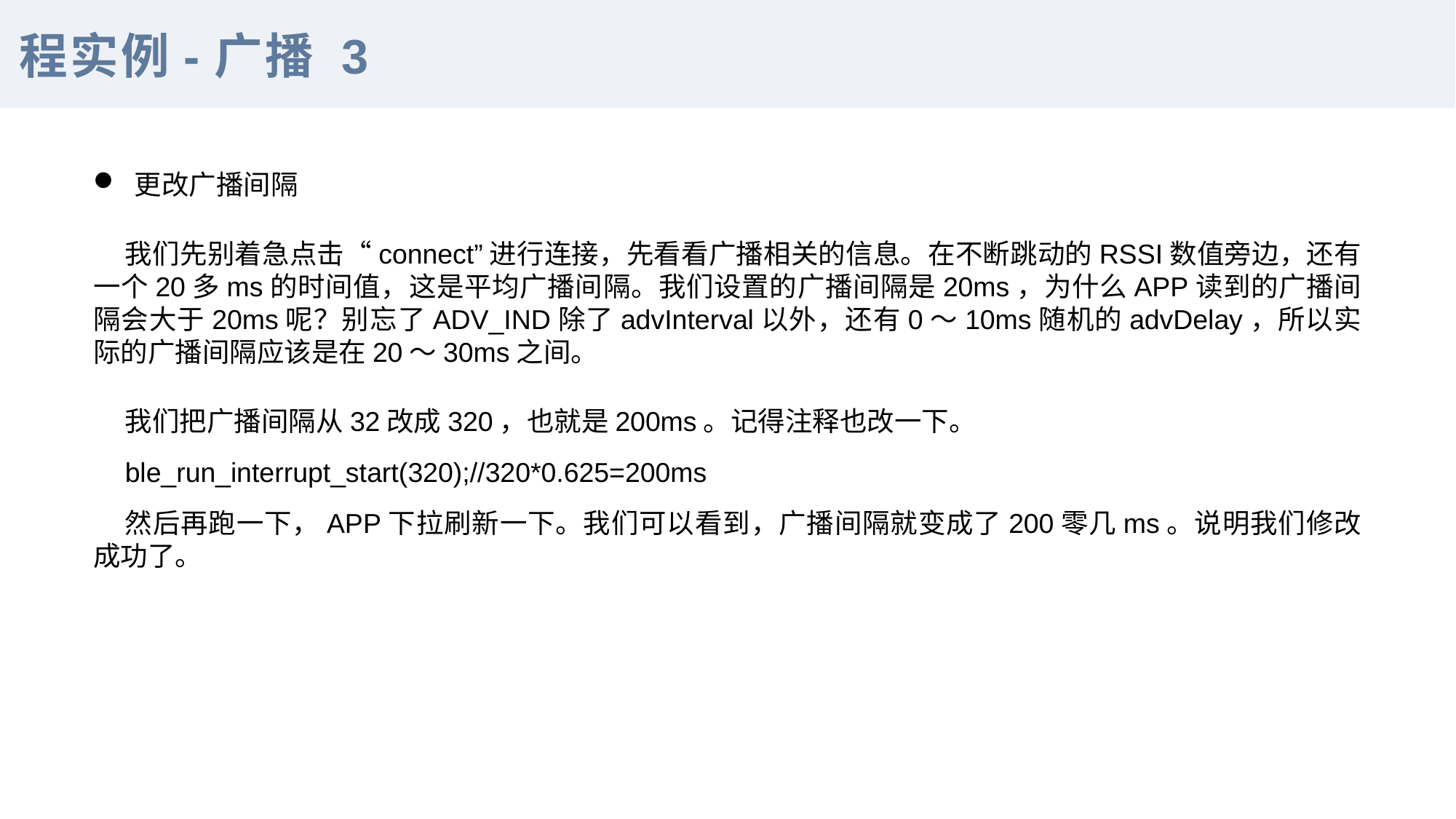

程实例-广播 3
更改广播间隔
我们先别着急点击“connect”进行连接，先看看广播相关的信息。在不断跳动的RSSI数值旁边，还有一个20多ms的时间值，这是平均广播间隔。我们设置的广播间隔是20ms，为什么APP读到的广播间隔会大于20ms呢？别忘了ADV_IND除了advInterval以外，还有0～10ms随机的advDelay，所以实际的广播间隔应该是在20～30ms之间。
我们把广播间隔从32改成320，也就是200ms。记得注释也改一下。
ble_run_interrupt_start(320);//320*0.625=200ms
然后再跑一下，APP下拉刷新一下。我们可以看到，广播间隔就变成了200零几ms。说明我们修改成功了。